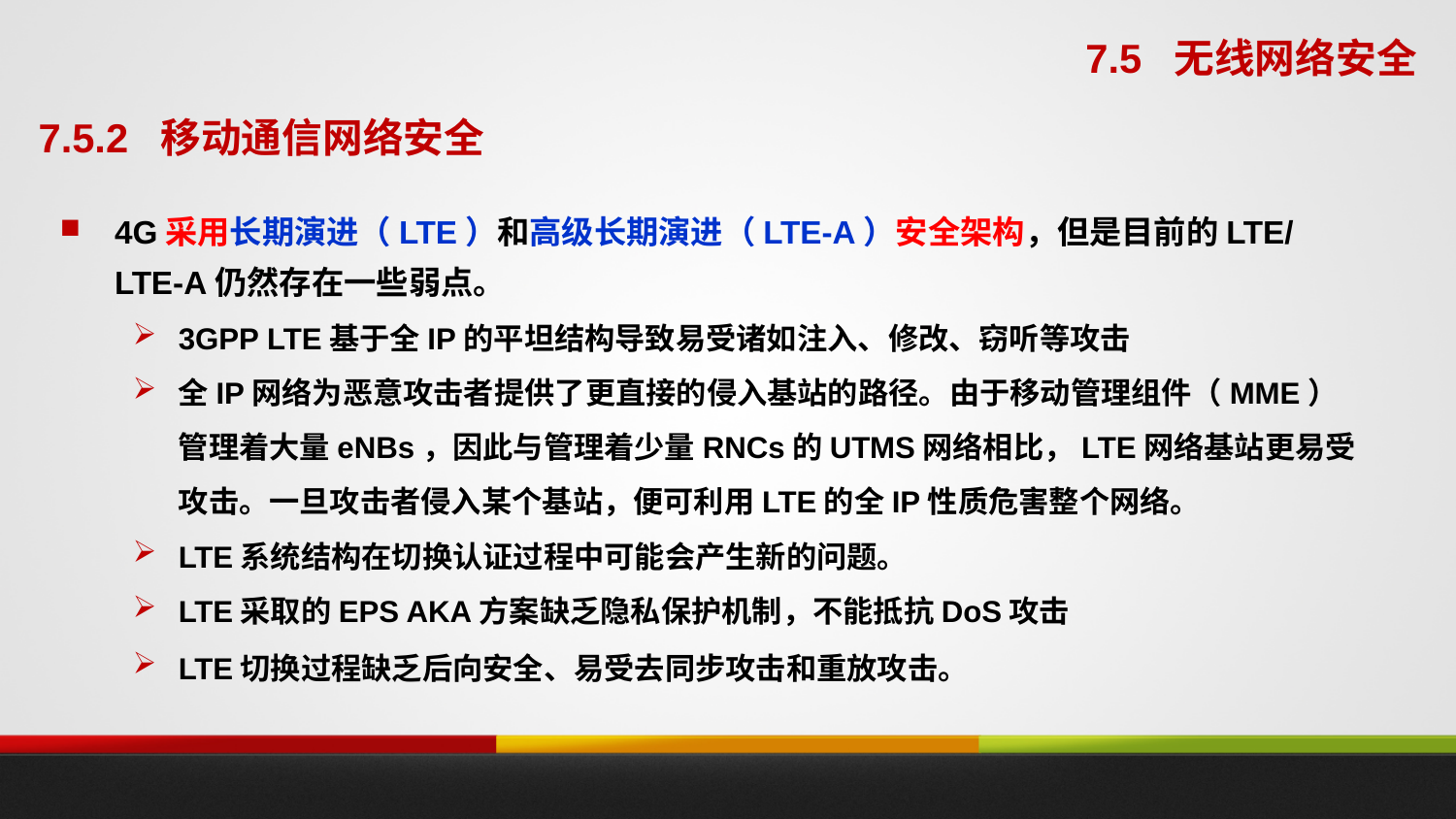

7.5  无线网络安全
7.5.2  移动通信网络安全
4G采用长期演进（LTE）和高级长期演进（LTE-A）安全架构，但是目前的LTE/LTE-A仍然存在一些弱点。
3GPP LTE基于全IP的平坦结构导致易受诸如注入、修改、窃听等攻击
全IP网络为恶意攻击者提供了更直接的侵入基站的路径。由于移动管理组件（MME）管理着大量eNBs，因此与管理着少量RNCs的UTMS网络相比，LTE网络基站更易受攻击。一旦攻击者侵入某个基站，便可利用LTE的全IP性质危害整个网络。
LTE系统结构在切换认证过程中可能会产生新的问题。
LTE采取的EPS AKA方案缺乏隐私保护机制，不能抵抗DoS攻击
LTE切换过程缺乏后向安全、易受去同步攻击和重放攻击。